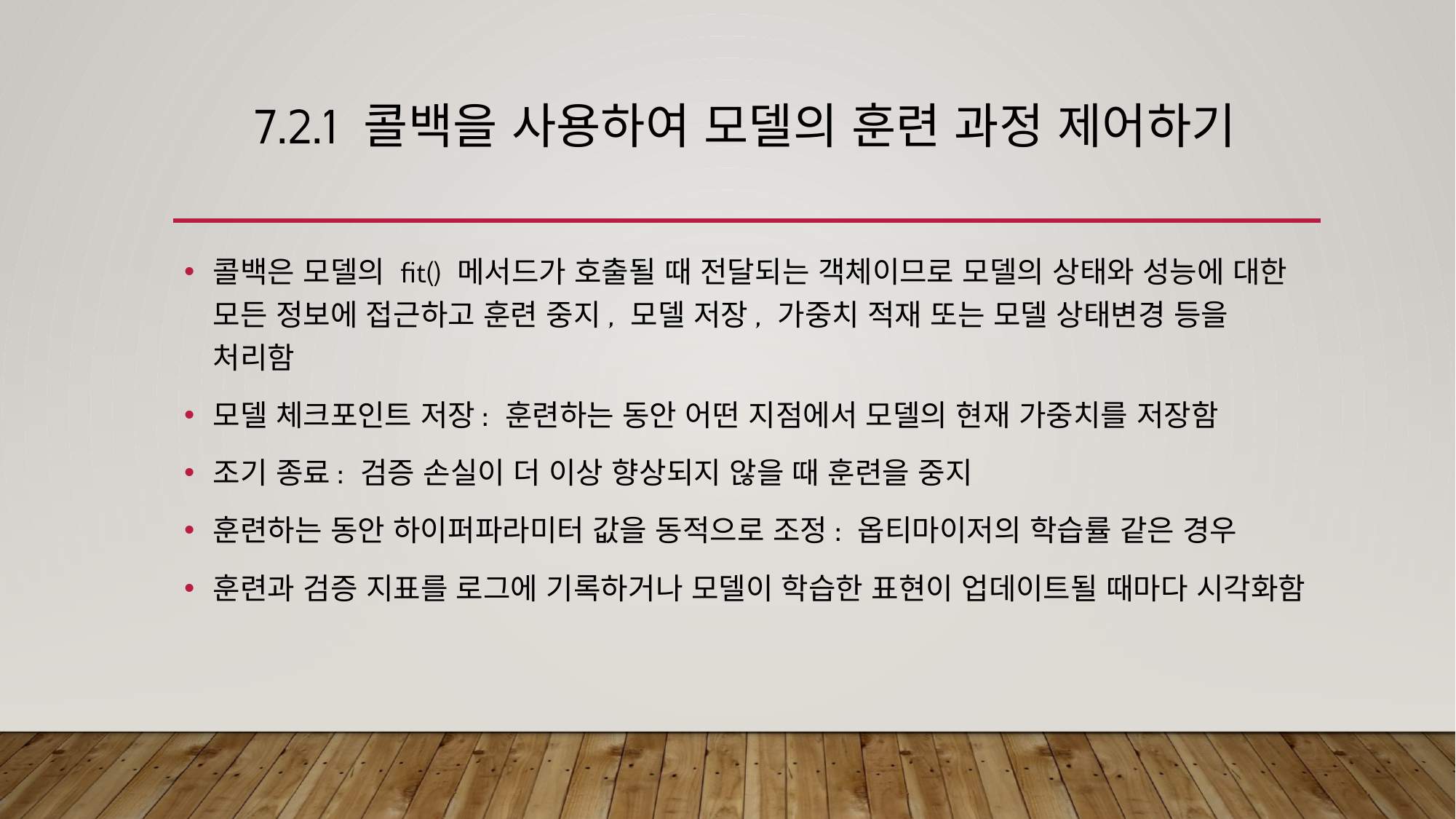

# 7.2.1 콜백을 사용하여 모델의 훈련 과정 제어하기
콜백은 모델의 fit() 메서드가 호출될 때 전달되는 객체이므로 모델의 상태와 성능에 대한 모든 정보에 접근하고 훈련 중지, 모델 저장, 가중치 적재 또는 모델 상태변경 등을 처리함
모델 체크포인트 저장: 훈련하는 동안 어떤 지점에서 모델의 현재 가중치를 저장함
조기 종료: 검증 손실이 더 이상 향상되지 않을 때 훈련을 중지
훈련하는 동안 하이퍼파라미터 값을 동적으로 조정: 옵티마이저의 학습률 같은 경우
훈련과 검증 지표를 로그에 기록하거나 모델이 학습한 표현이 업데이트될 때마다 시각화함